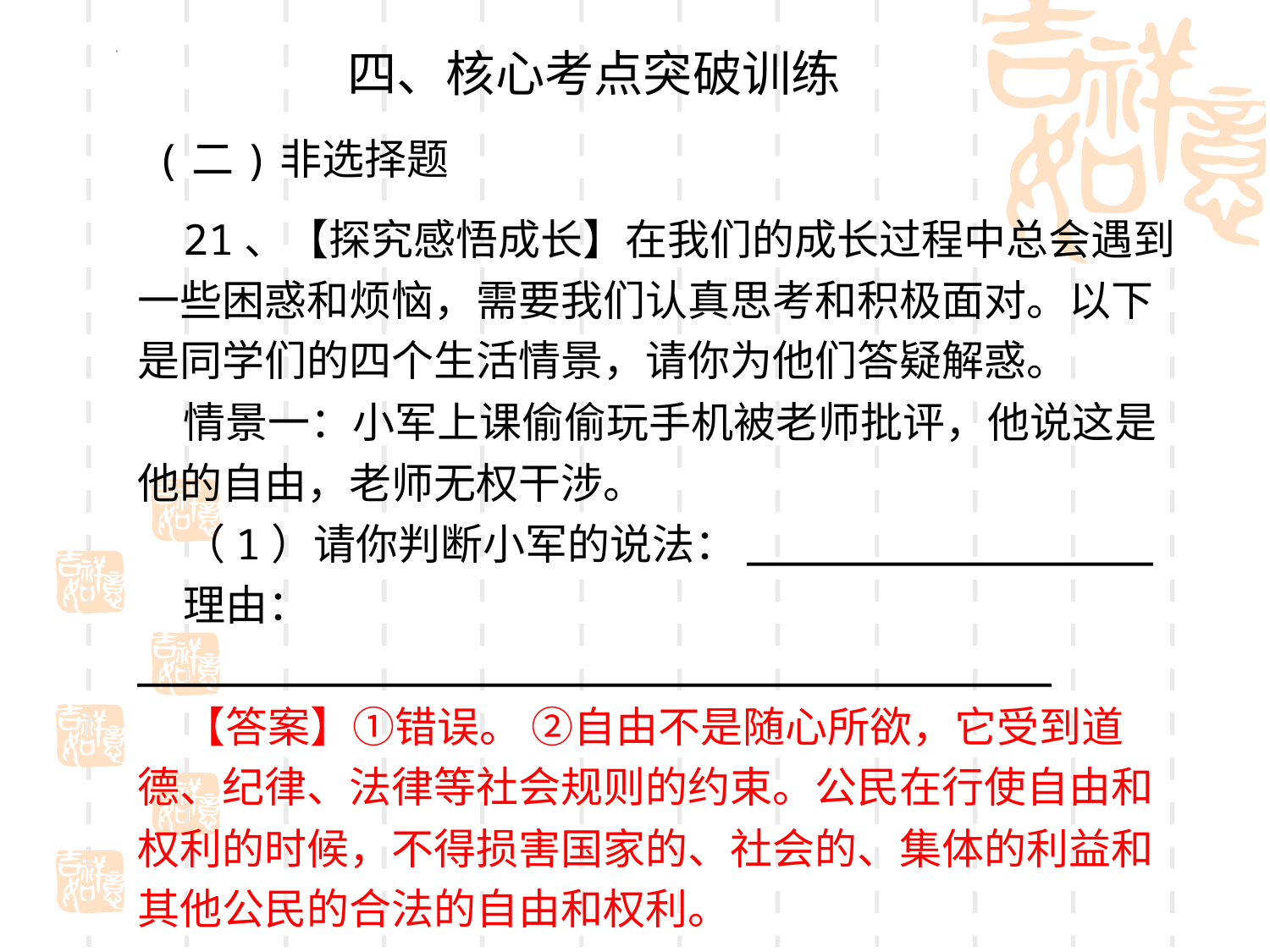

四、核心考点突破训练
 (二)非选择题
21、【探究感悟成长】在我们的成长过程中总会遇到一些困惑和烦恼，需要我们认真思考和积极面对。以下是同学们的四个生活情景，请你为他们答疑解惑。
情景一：小军上课偷偷玩手机被老师批评，他说这是他的自由，老师无权干涉。
（1）请你判断小军的说法：________________
理由：____________________________________
【答案】①错误。 ②自由不是随心所欲，它受到道德、纪律、法律等社会规则的约束。公民在行使自由和权利的时候，不得损害国家的、社会的、集体的利益和其他公民的合法的自由和权利。